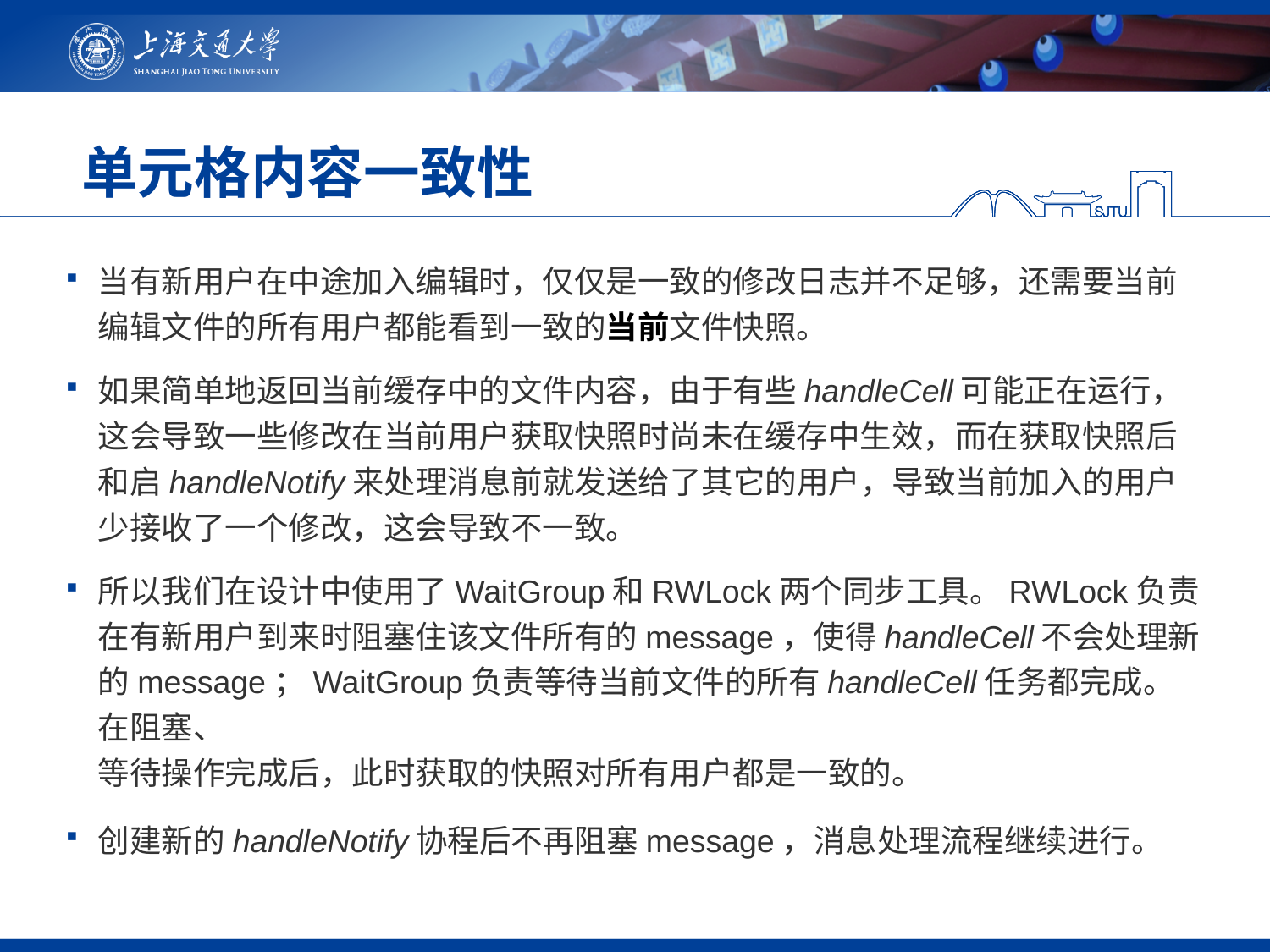

# 单元格内容一致性
当有新用户在中途加入编辑时，仅仅是一致的修改日志并不足够，还需要当前编辑文件的所有用户都能看到一致的当前文件快照。
如果简单地返回当前缓存中的文件内容，由于有些handleCell可能正在运行，这会导致一些修改在当前用户获取快照时尚未在缓存中生效，而在获取快照后和启handleNotify来处理消息前就发送给了其它的用户，导致当前加入的用户少接收了一个修改，这会导致不一致。
所以我们在设计中使用了WaitGroup和RWLock两个同步工具。RWLock负责在有新用户到来时阻塞住该文件所有的message，使得handleCell不会处理新的message；WaitGroup负责等待当前文件的所有handleCell任务都完成。在阻塞、
等待操作完成后，此时获取的快照对所有用户都是一致的。
创建新的handleNotify协程后不再阻塞message，消息处理流程继续进行。